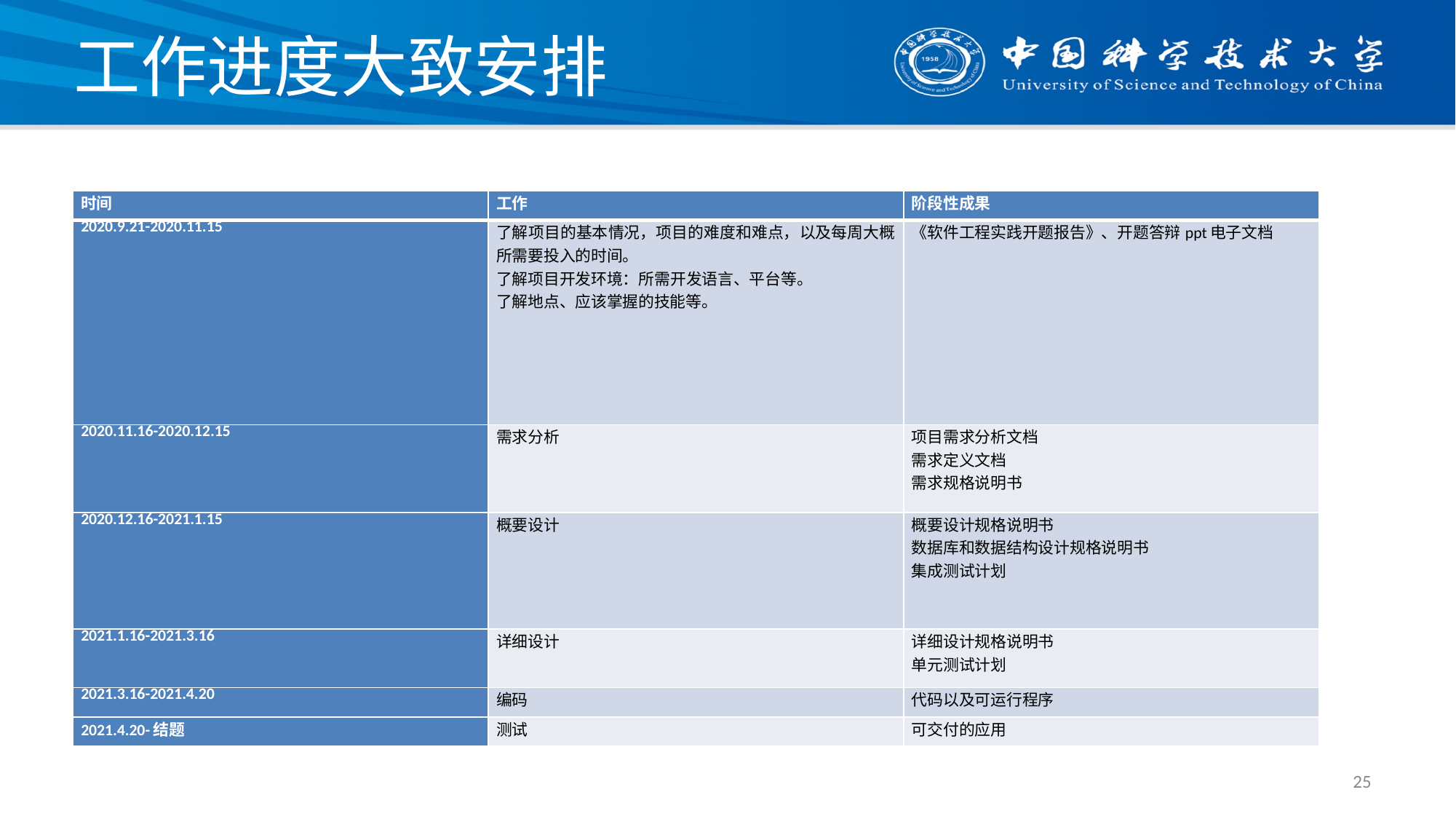

# 工作进度大致安排
| 时间 | 工作 | 阶段性成果 |
| --- | --- | --- |
| 2020.9.21-2020.11.15 | 了解项目的基本情况，项目的难度和难点，以及每周大概所需要投入的时间。 了解项目开发环境：所需开发语言、平台等。 了解地点、应该掌握的技能等。 | 《软件工程实践开题报告》、开题答辩ppt电子文档 |
| 2020.11.16-2020.12.15 | 需求分析 | 项目需求分析文档 需求定义文档 需求规格说明书 |
| 2020.12.16-2021.1.15 | 概要设计 | 概要设计规格说明书 数据库和数据结构设计规格说明书 集成测试计划 |
| 2021.1.16-2021.3.16 | 详细设计 | 详细设计规格说明书 单元测试计划 |
| 2021.3.16-2021.4.20 | 编码 | 代码以及可运行程序 |
| 2021.4.20-结题 | 测试 | 可交付的应用 |
25